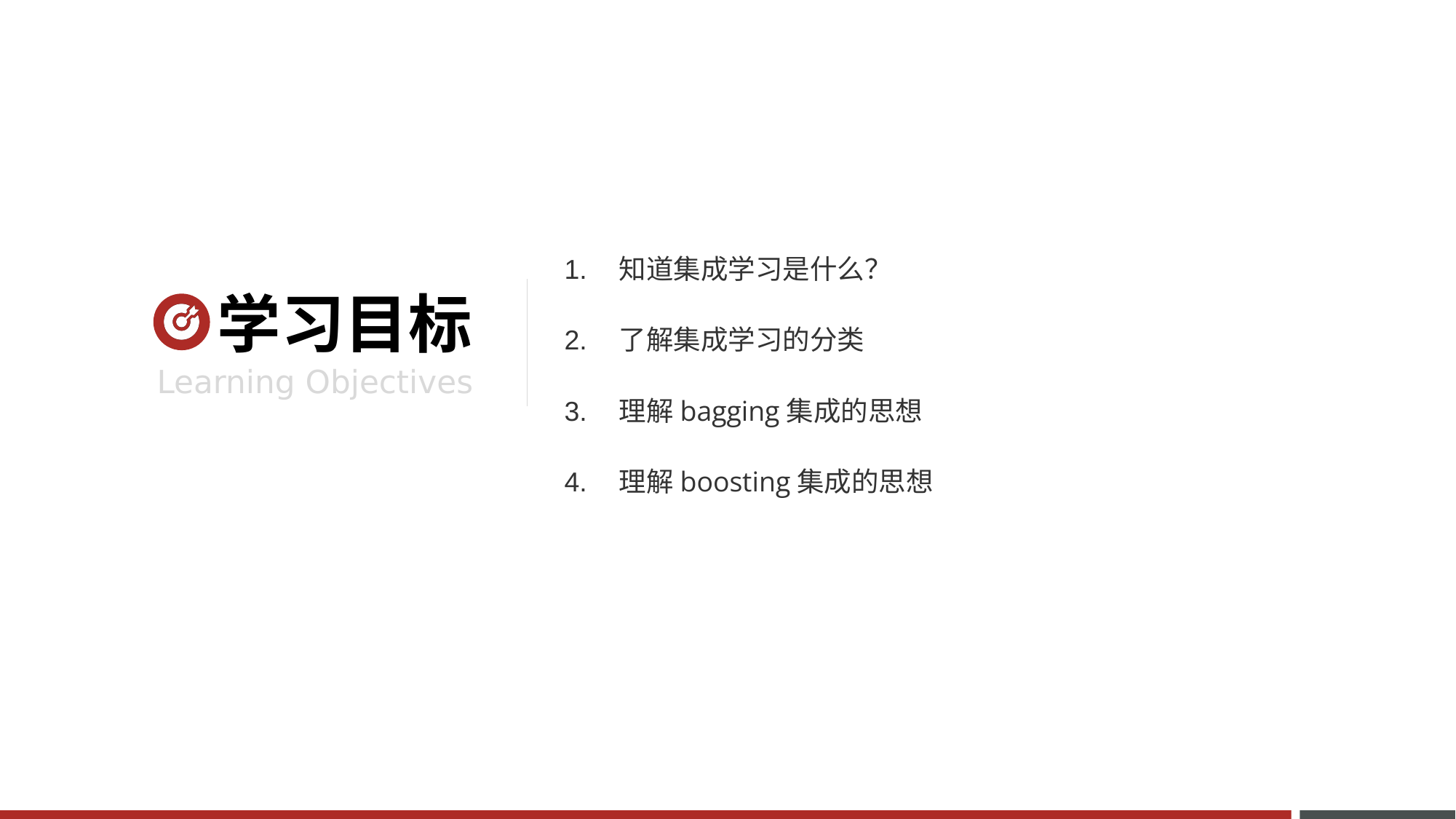

知道集成学习是什么？
了解集成学习的分类
理解bagging集成的思想
理解boosting集成的思想